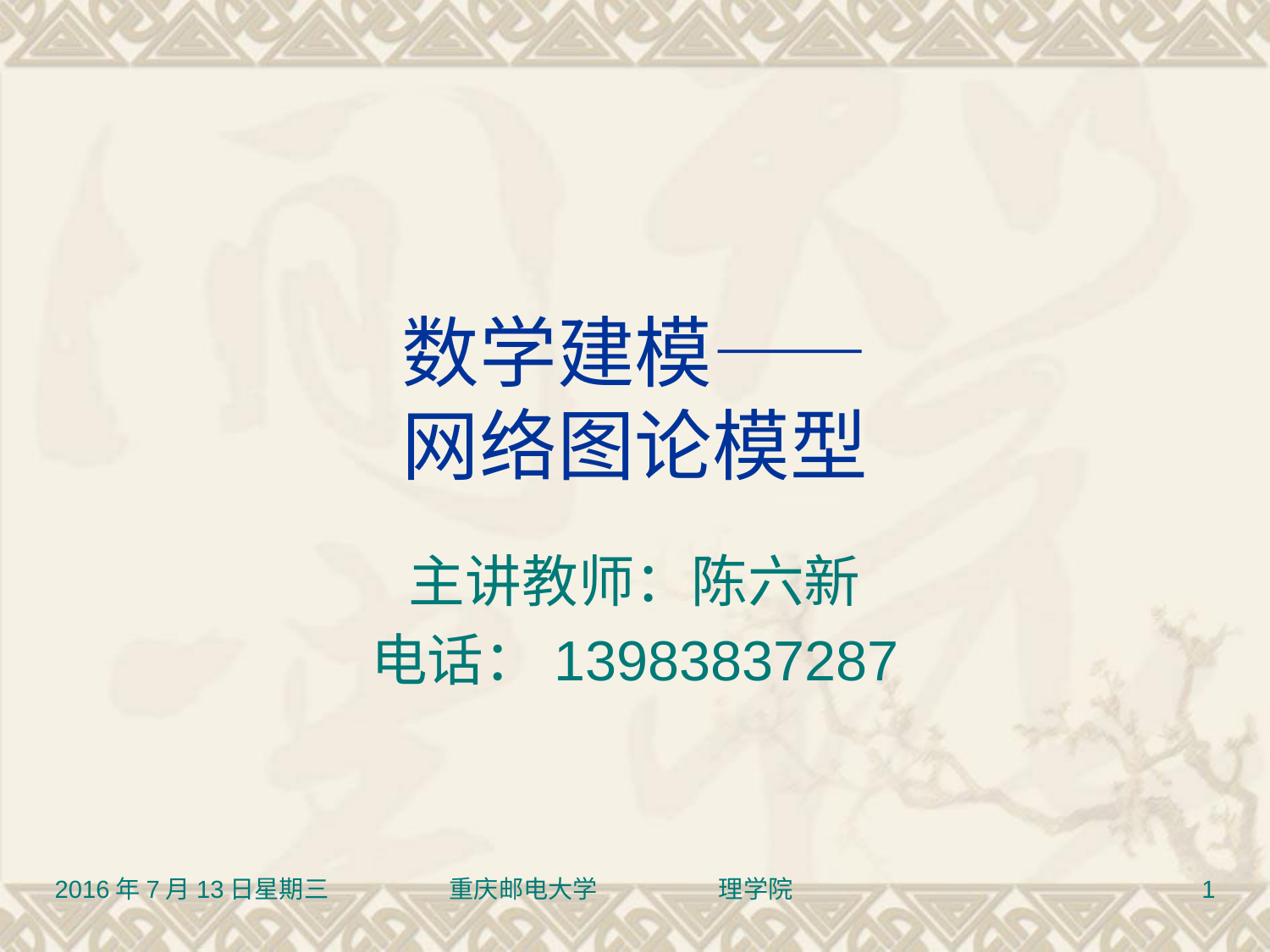

# 数学建模—— 网络图论模型
主讲教师：陈六新
电话：13983837287
2016年7月13日星期三
重庆邮电大学                      理学院
1